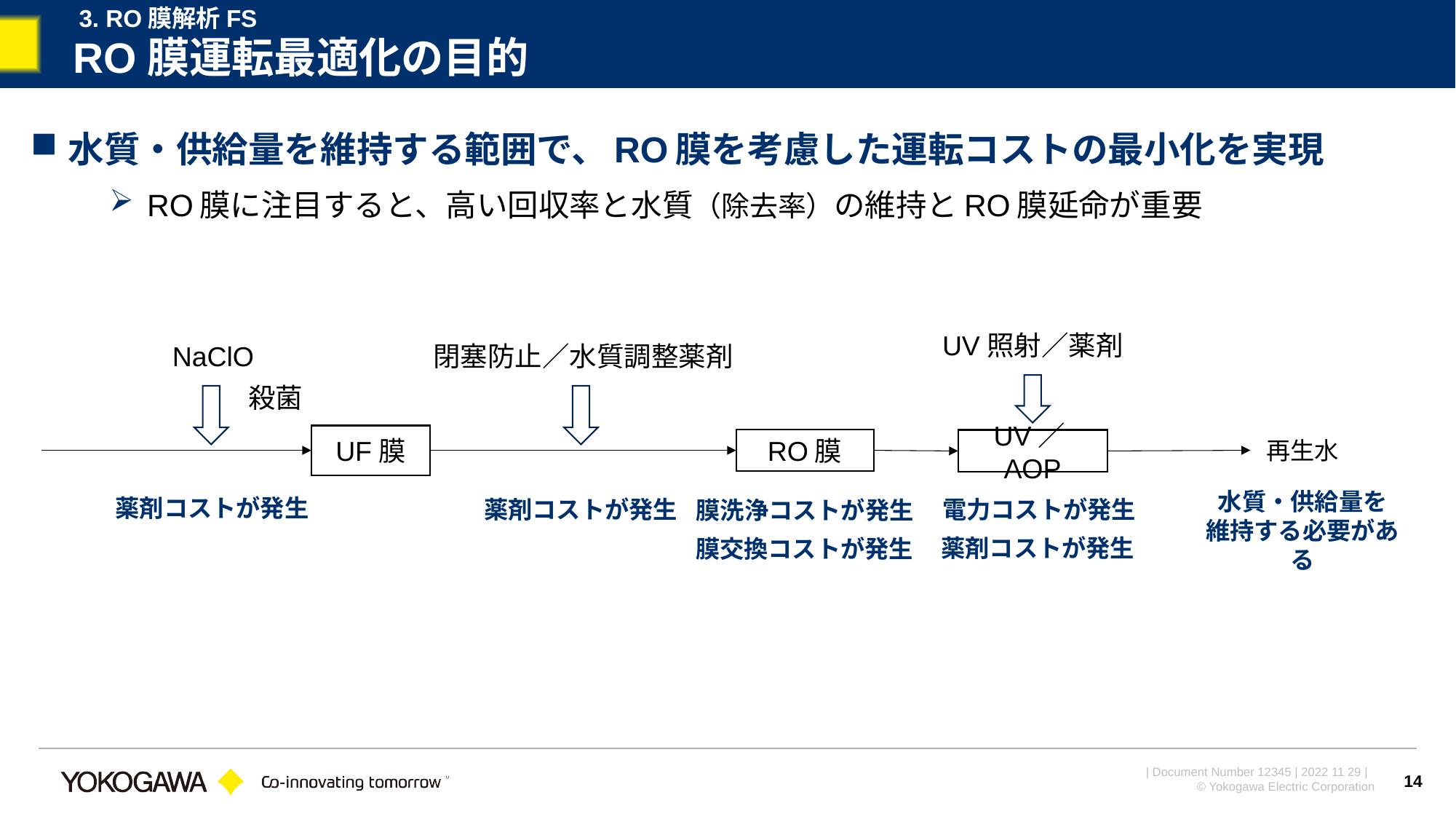

3. RO膜解析FS
# RO膜運転最適化の目的
水質・供給量を維持する範囲で、RO膜を考慮した運転コストの最小化を実現
RO膜に注目すると、高い回収率と水質（除去率）の維持とRO膜延命が重要
UV照射／薬剤
NaClO
閉塞防止／水質調整薬剤

殺菌

UF膜
UV／AOP
RO膜
再生水
水質・供給量を
維持する必要がある
薬剤コストが発生
電力コストが発生
薬剤コストが発生
膜洗浄コストが発生
薬剤コストが発生
膜交換コストが発生
14